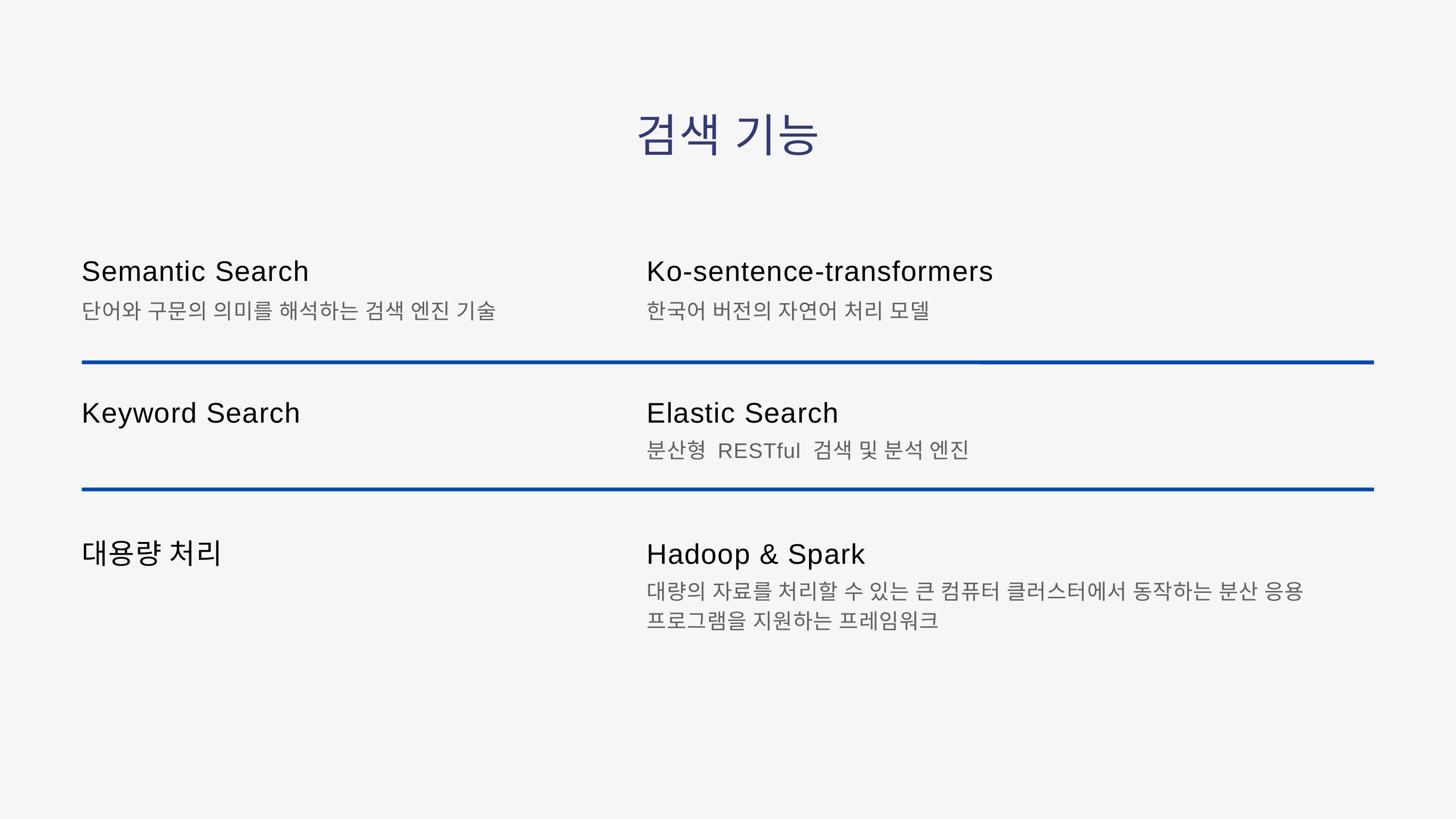

검색 기능
Semantic Search
Ko-sentence-transformers
단어와 구문의 의미를 해석하는 검색 엔진 기술
한국어 버전의 자연어 처리 모델

Keyword Search
Elastic Search
분산형 RESTful 검색 및 분석 엔진

대용량 처리
Hadoop & Spark
대량의 자료를 처리할 수 있는 큰 컴퓨터 클러스터에서 동작하는 분산 응용 프로그램을 지원하는 프레임워크